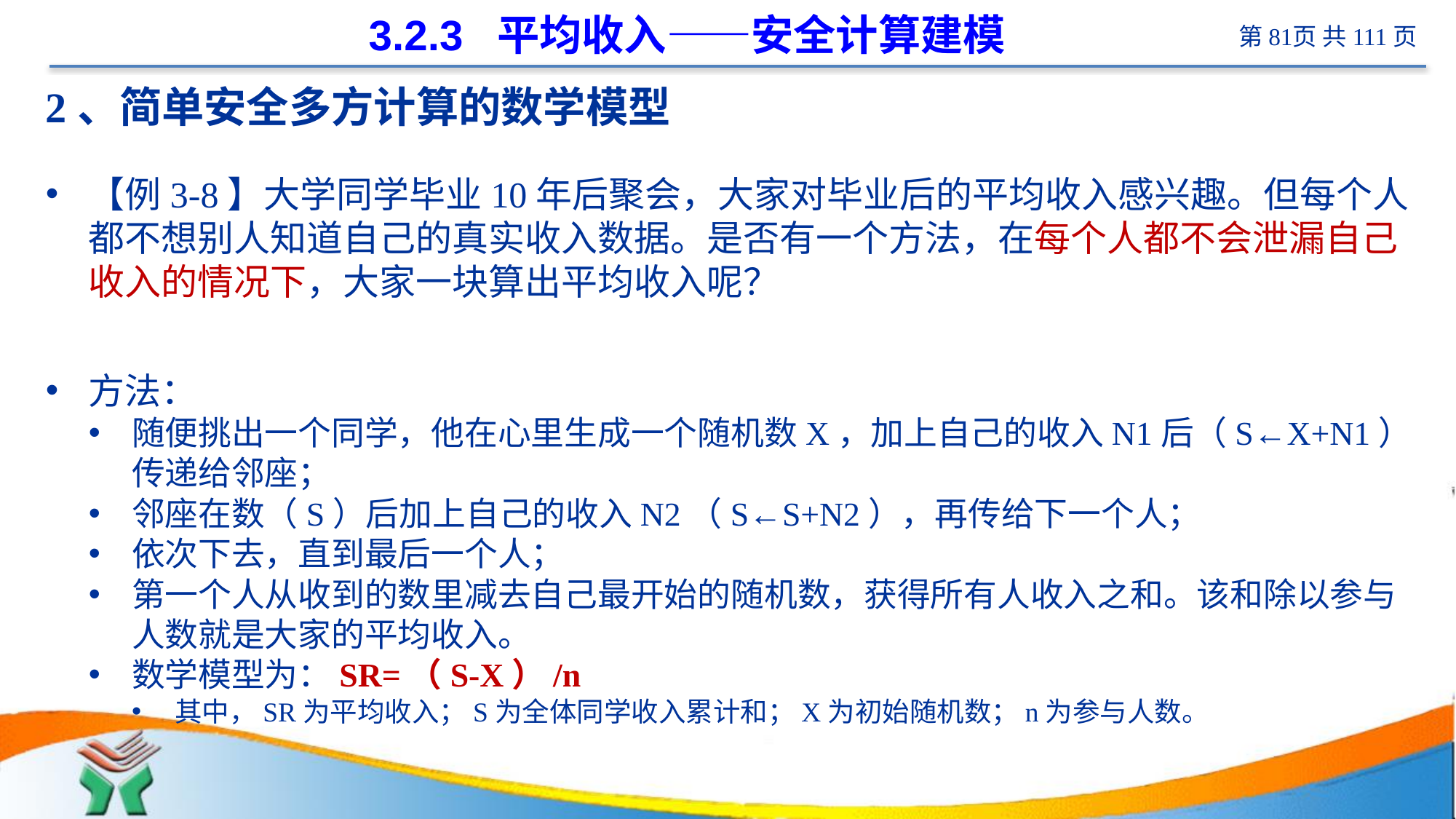

# 3.2.3  平均收入——安全计算建模
2、简单安全多方计算的数学模型

【例3-8】大学同学毕业10年后聚会，大家对毕业后的平均收入感兴趣。但每个人都不想别人知道自己的真实收入数据。是否有一个方法，在每个人都不会泄漏自己收入的情况下，大家一块算出平均收入呢？

方法：
随便挑出一个同学，他在心里生成一个随机数X，加上自己的收入N1后（S←X+N1）传递给邻座；
邻座在数（S）后加上自己的收入N2（S←S+N2），再传给下一个人；
依次下去，直到最后一个人；
第一个人从收到的数里减去自己最开始的随机数，获得所有人收入之和。该和除以参与人数就是大家的平均收入。
数学模型为：SR=（S-X）/n
其中，SR为平均收入；S为全体同学收入累计和；X为初始随机数；n为参与人数。